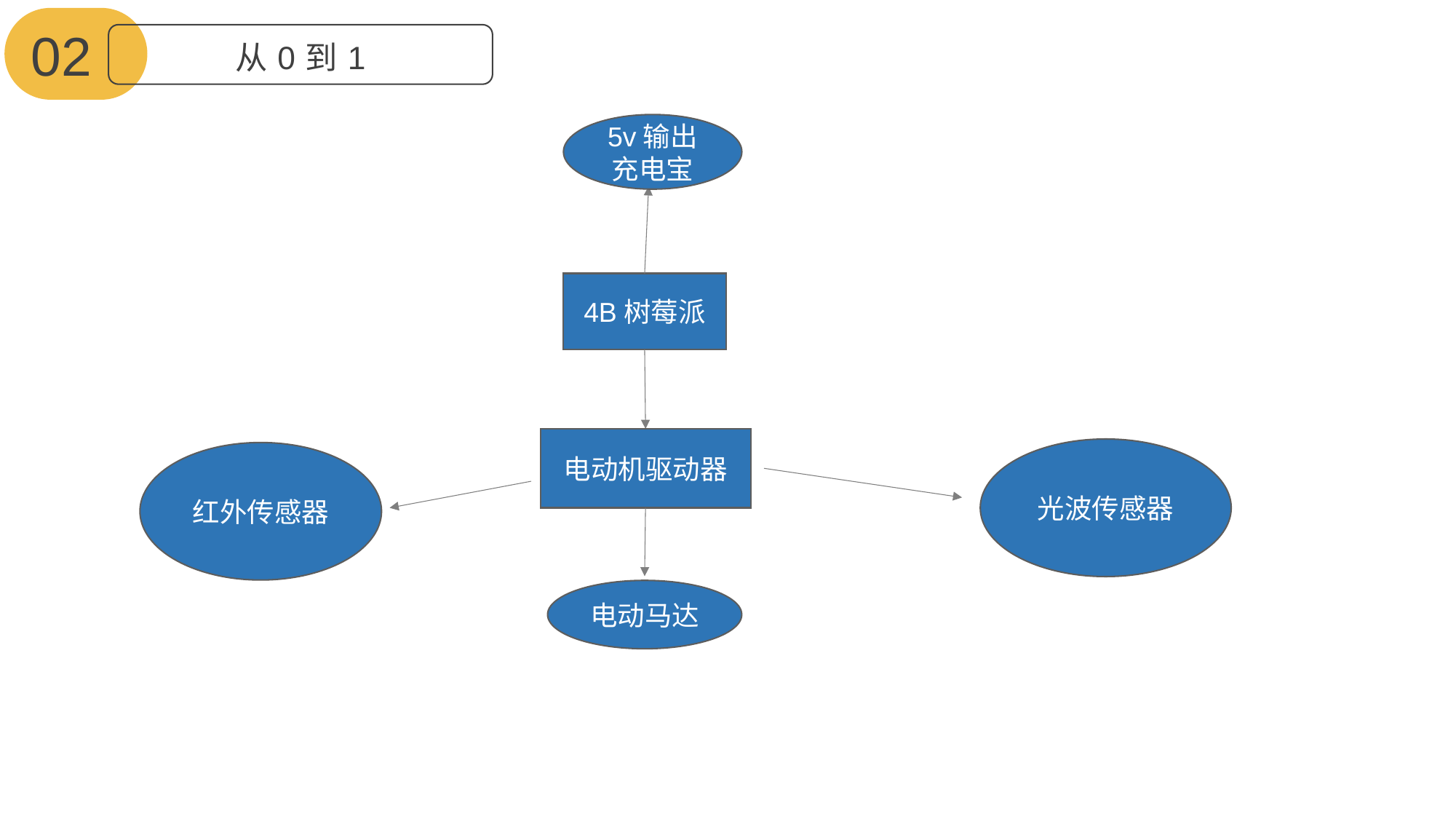

02
从0到1
5v输出充电宝
4B树莓派
电动机驱动器
光波传感器
红外传感器
电动马达